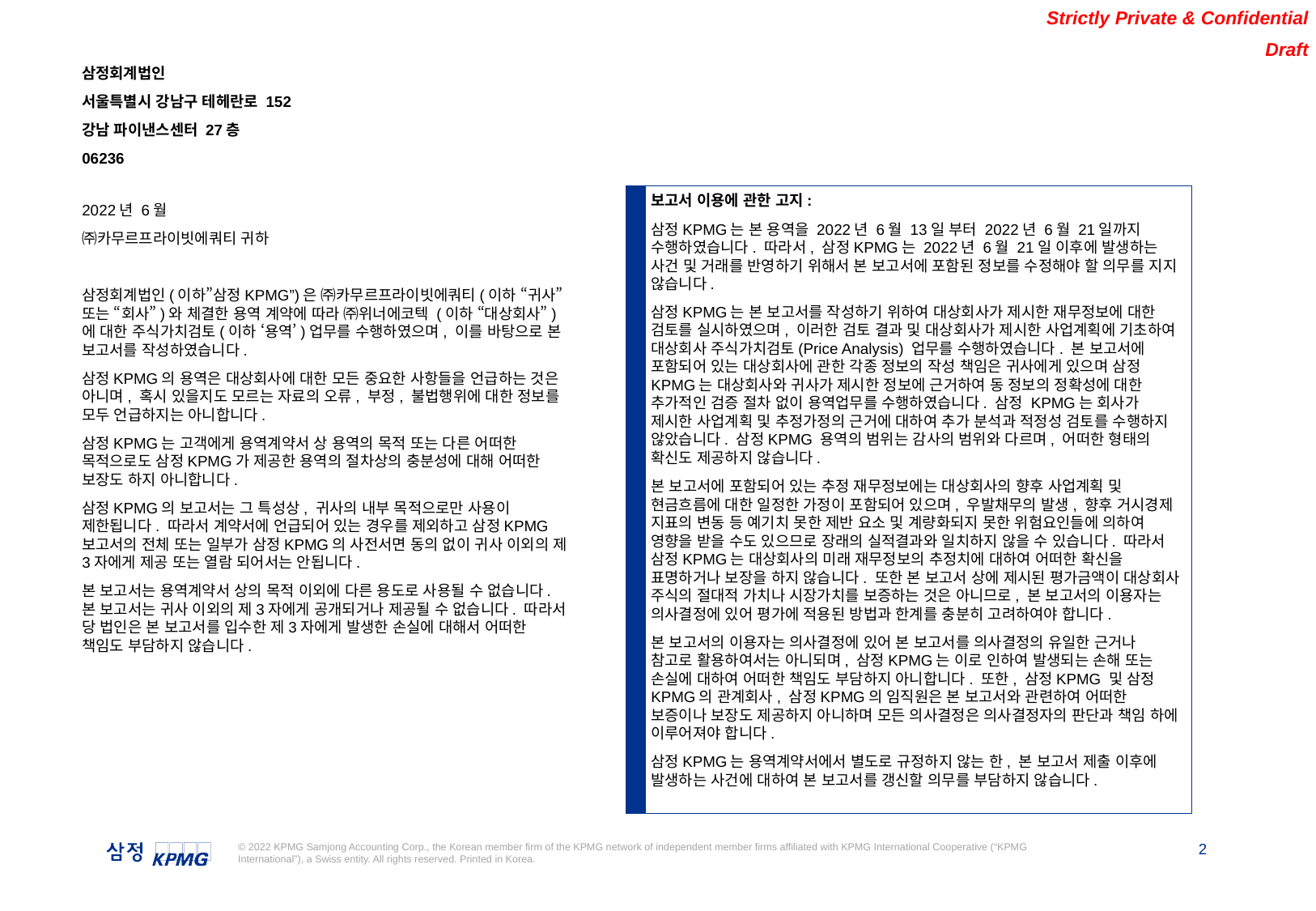

삼정회계법인
서울특별시 강남구 테헤란로 152
강남 파이낸스센터 27층
06236
보고서 이용에 관한 고지:
삼정KPMG는 본 용역을 2022년 6월 13일 부터 2022년 6월 21일까지 수행하였습니다. 따라서, 삼정KPMG는 2022년 6월 21일 이후에 발생하는 사건 및 거래를 반영하기 위해서 본 보고서에 포함된 정보를 수정해야 할 의무를 지지 않습니다.
삼정KPMG는 본 보고서를 작성하기 위하여 대상회사가 제시한 재무정보에 대한 검토를 실시하였으며, 이러한 검토 결과 및 대상회사가 제시한 사업계획에 기초하여 대상회사 주식가치검토(Price Analysis) 업무를 수행하였습니다. 본 보고서에 포함되어 있는 대상회사에 관한 각종 정보의 작성 책임은 귀사에게 있으며 삼정 KPMG는 대상회사와 귀사가 제시한 정보에 근거하여 동 정보의 정확성에 대한 추가적인 검증 절차 없이 용역업무를 수행하였습니다. 삼정 KPMG는 회사가 제시한 사업계획 및 추정가정의 근거에 대하여 추가 분석과 적정성 검토를 수행하지 않았습니다. 삼정KPMG 용역의 범위는 감사의 범위와 다르며, 어떠한 형태의 확신도 제공하지 않습니다.
본 보고서에 포함되어 있는 추정 재무정보에는 대상회사의 향후 사업계획 및 현금흐름에 대한 일정한 가정이 포함되어 있으며, 우발채무의 발생, 향후 거시경제 지표의 변동 등 예기치 못한 제반 요소 및 계량화되지 못한 위험요인들에 의하여 영향을 받을 수도 있으므로 장래의 실적결과와 일치하지 않을 수 있습니다. 따라서 삼정KPMG는 대상회사의 미래 재무정보의 추정치에 대하여 어떠한 확신을 표명하거나 보장을 하지 않습니다. 또한 본 보고서 상에 제시된 평가금액이 대상회사 주식의 절대적 가치나 시장가치를 보증하는 것은 아니므로, 본 보고서의 이용자는 의사결정에 있어 평가에 적용된 방법과 한계를 충분히 고려하여야 합니다.
본 보고서의 이용자는 의사결정에 있어 본 보고서를 의사결정의 유일한 근거나 참고로 활용하여서는 아니되며, 삼정KPMG는 이로 인하여 발생되는 손해 또는 손실에 대하여 어떠한 책임도 부담하지 아니합니다. 또한, 삼정KPMG 및 삼정KPMG의 관계회사, 삼정KPMG의 임직원은 본 보고서와 관련하여 어떠한 보증이나 보장도 제공하지 아니하며 모든 의사결정은 의사결정자의 판단과 책임 하에 이루어져야 합니다.
삼정KPMG는 용역계약서에서 별도로 규정하지 않는 한, 본 보고서 제출 이후에 발생하는 사건에 대하여 본 보고서를 갱신할 의무를 부담하지 않습니다.

2022년 6월
㈜카무르프라이빗에쿼티 귀하

삼정회계법인(이하”삼정KPMG”)은 ㈜카무르프라이빗에쿼티(이하 “귀사” 또는 “회사”)와 체결한 용역 계약에 따라 ㈜위너에코텍 (이하 “대상회사”)에 대한 주식가치검토(이하 ‘용역’)업무를 수행하였으며, 이를 바탕으로 본 보고서를 작성하였습니다.
삼정KPMG의 용역은 대상회사에 대한 모든 중요한 사항들을 언급하는 것은 아니며, 혹시 있을지도 모르는 자료의 오류, 부정, 불법행위에 대한 정보를 모두 언급하지는 아니합니다.
삼정KPMG는 고객에게 용역계약서 상 용역의 목적 또는 다른 어떠한 목적으로도 삼정KPMG가 제공한 용역의 절차상의 충분성에 대해 어떠한 보장도 하지 아니합니다.
삼정KPMG의 보고서는 그 특성상, 귀사의 내부 목적으로만 사용이 제한됩니다. 따라서 계약서에 언급되어 있는 경우를 제외하고 삼정KPMG 보고서의 전체 또는 일부가 삼정KPMG의 사전서면 동의 없이 귀사 이외의 제3자에게 제공 또는 열람 되어서는 안됩니다.
본 보고서는 용역계약서 상의 목적 이외에 다른 용도로 사용될 수 없습니다. 본 보고서는 귀사 이외의 제3자에게 공개되거나 제공될 수 없습니다. 따라서 당 법인은 본 보고서를 입수한 제3자에게 발생한 손실에 대해서 어떠한 책임도 부담하지 않습니다.